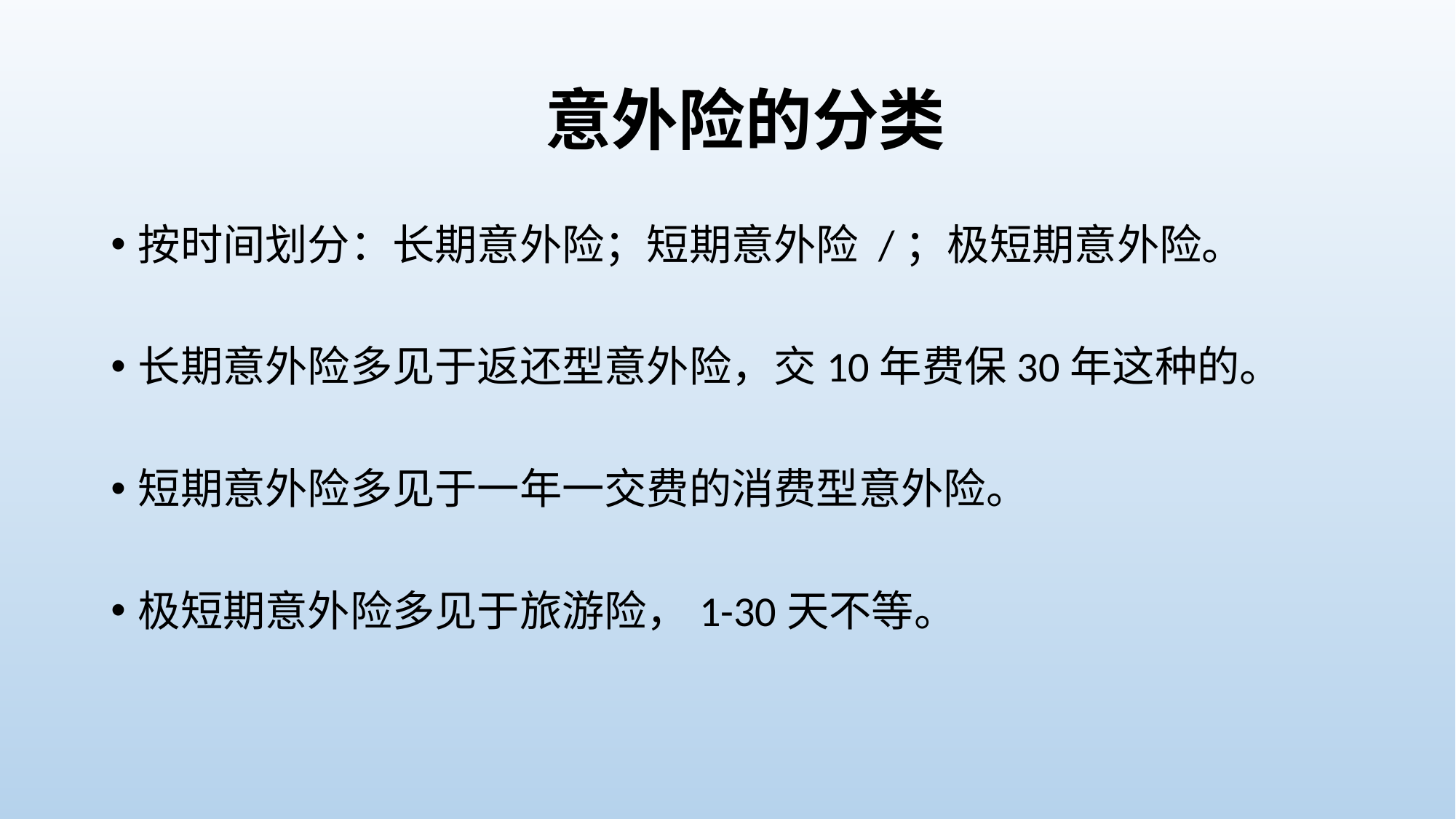

# 意外险的分类
按时间划分：长期意外险；短期意外险 /；极短期意外险。

长期意外险多见于返还型意外险，交10年费保30年这种的。

短期意外险多见于一年一交费的消费型意外险。

极短期意外险多见于旅游险，1-30天不等。